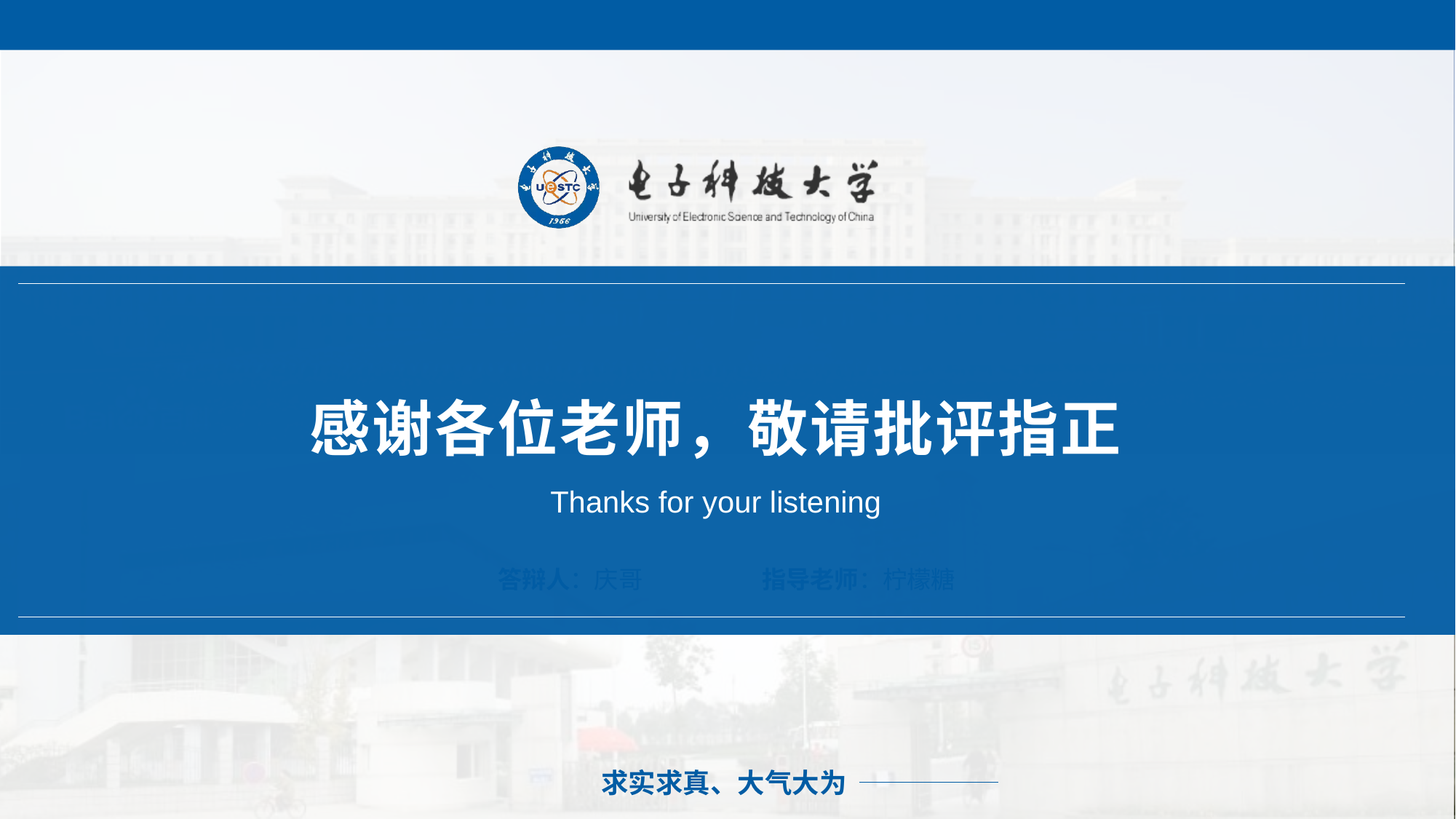

感谢各位老师，敬请批评指正
Thanks for your listening

答辩人：庆哥
指导老师：柠檬糖